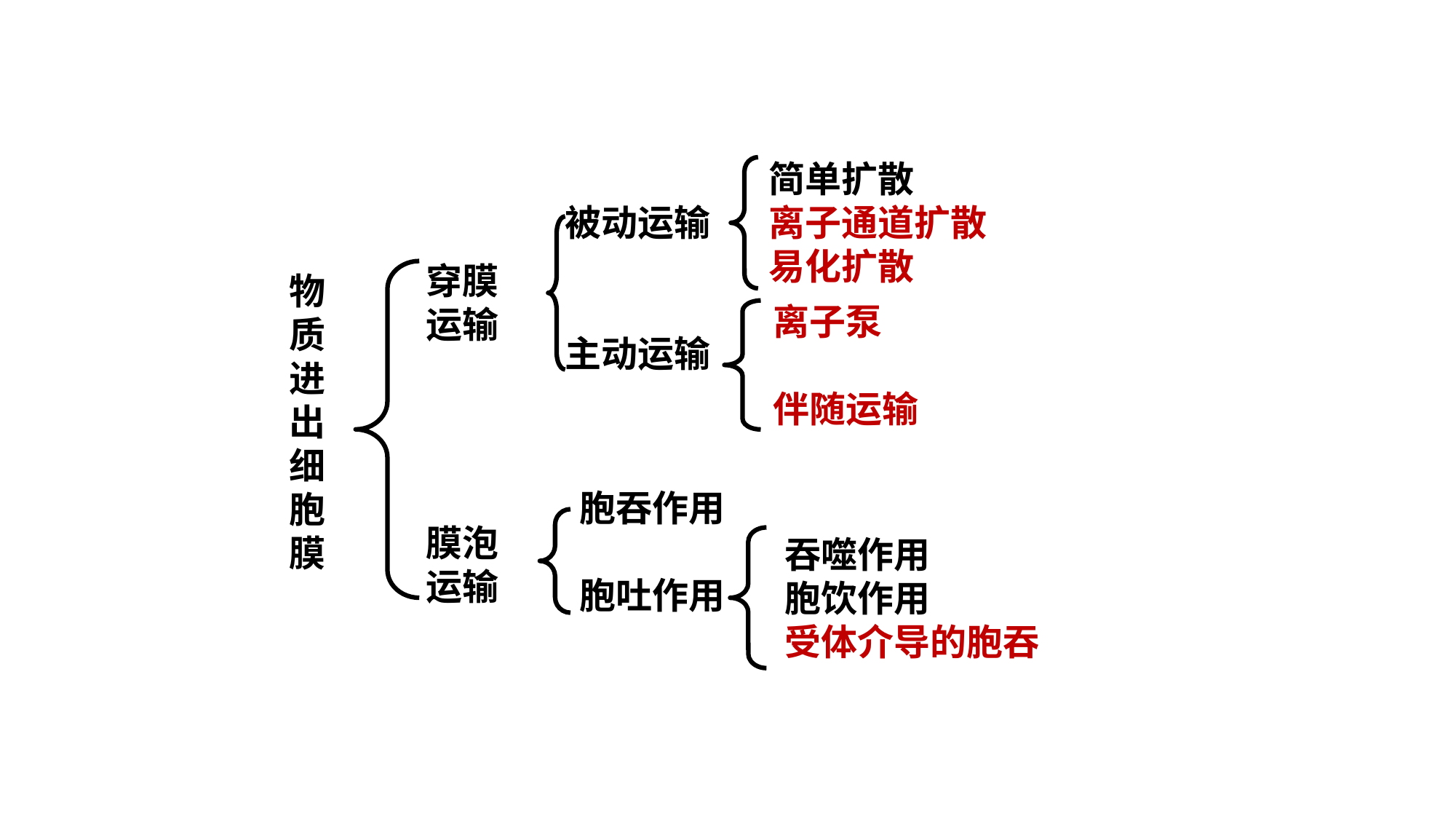

简单扩散
离子通道扩散
易化扩散

穿膜
运输

膜泡
运输
被动运输

主动运输

物
质
进
出
细
胞
膜
离子泵

伴随运输

胞吞作用

胞吐作用

吞噬作用
胞饮作用
受体介导的胞吞